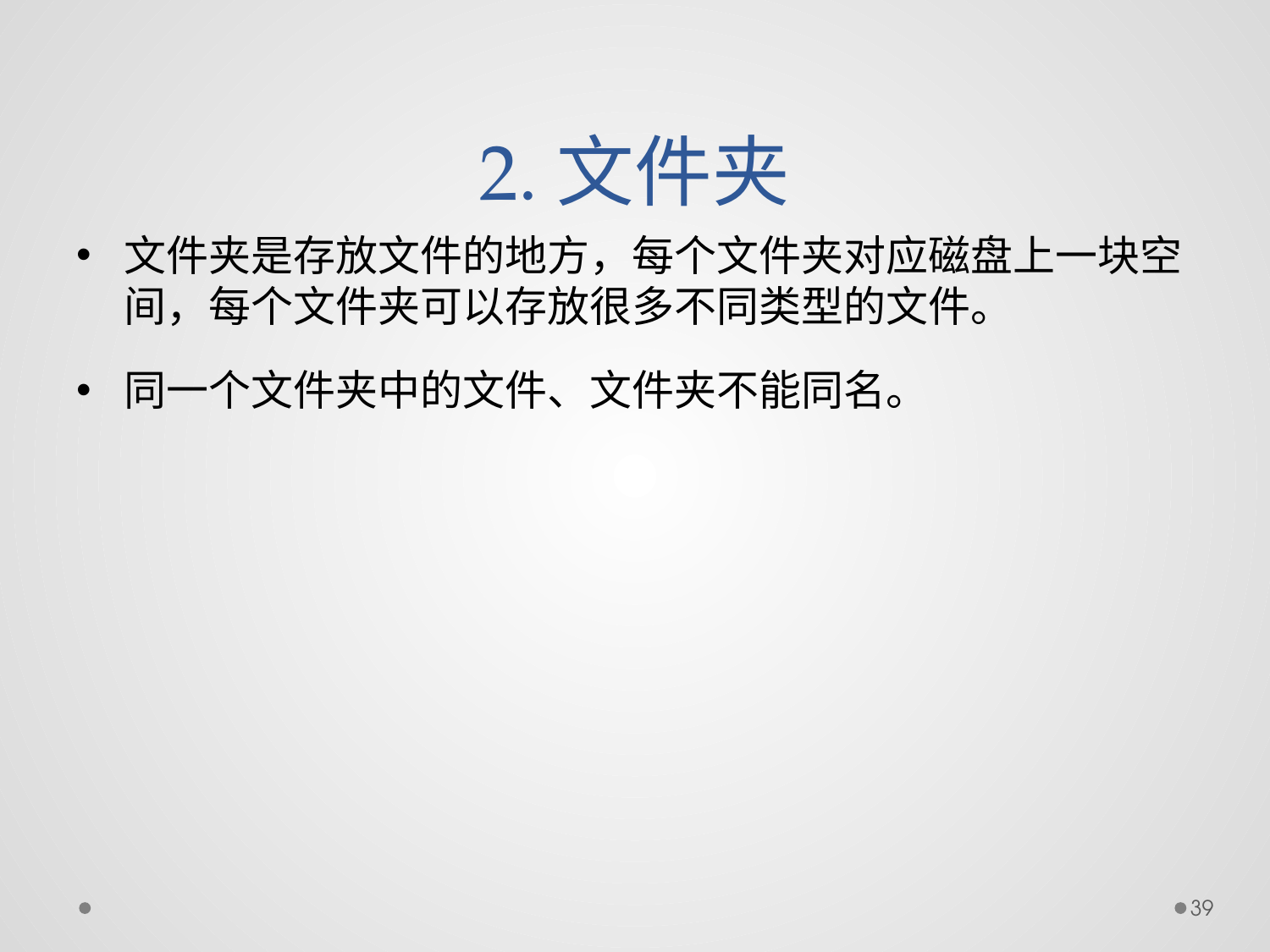

# 2.文件夹
文件夹是存放文件的地方，每个文件夹对应磁盘上一块空间，每个文件夹可以存放很多不同类型的文件。
同一个文件夹中的文件、文件夹不能同名。
39